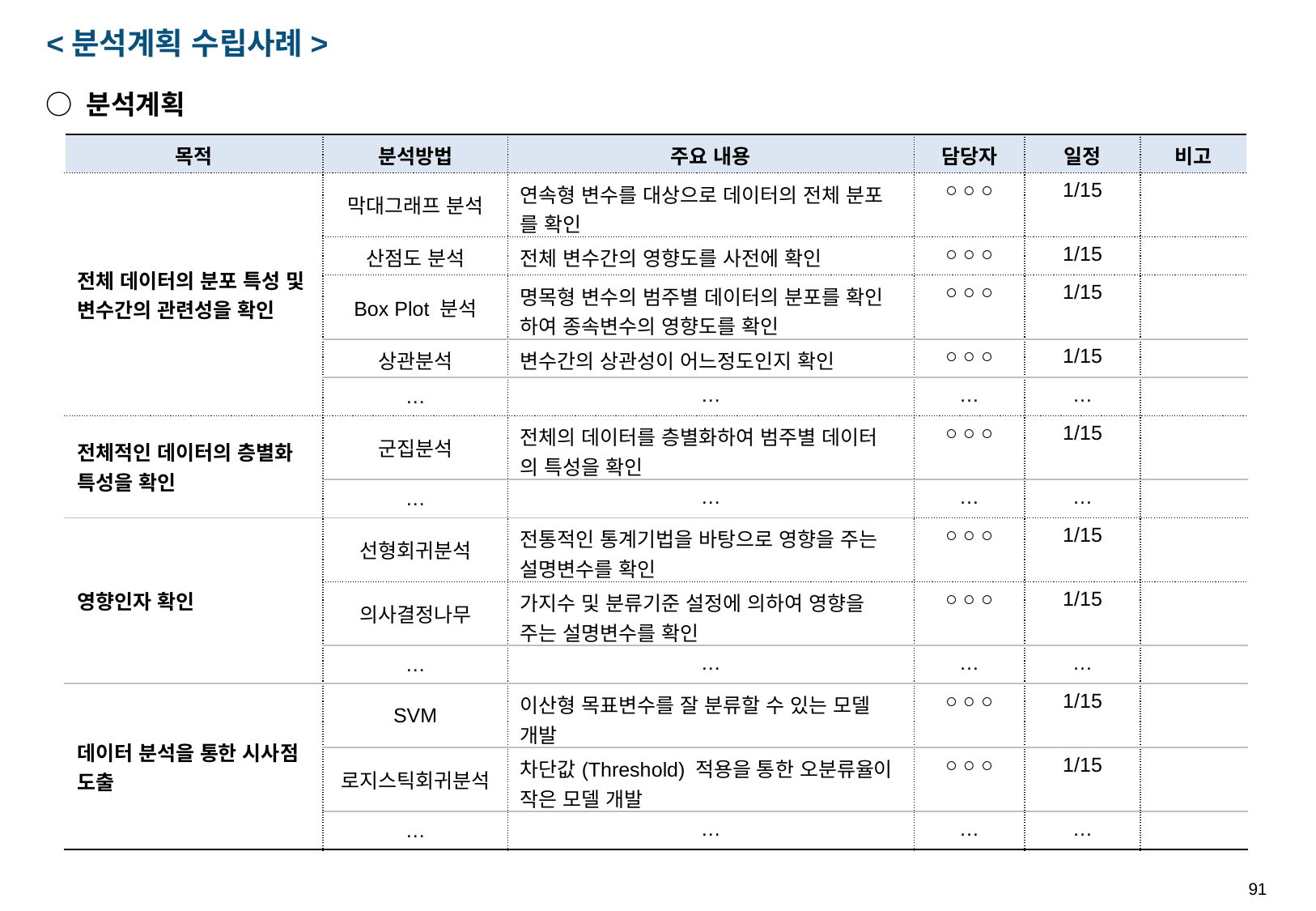

<분석계획 수립사례>
○ 분석계획
| 목적 | 분석방법 | 주요 내용 | 담당자 | 일정 | 비고 |
| --- | --- | --- | --- | --- | --- |
| 전체 데이터의 분포 특성 및 변수간의 관련성을 확인 | 막대그래프 분석 | 연속형 변수를 대상으로 데이터의 전체 분포 를 확인 | ○ ○ ○ | 1/15 |  |
|  | 산점도 분석 | 전체 변수간의 영향도를 사전에 확인 | ○ ○ ○ | 1/15 |  |
|  | Box Plot 분석 | 명목형 변수의 범주별 데이터의 분포를 확인 하여 종속변수의 영향도를 확인 | ○ ○ ○ | 1/15 |  |
|  | 상관분석 | 변수간의 상관성이 어느정도인지 확인 | ○ ○ ○ | 1/15 |  |
|  | … | … | … | … |  |
| 전체적인 데이터의 층별화 특성을 확인 | 군집분석 | 전체의 데이터를 층별화하여 범주별 데이터 의 특성을 확인 | ○ ○ ○ | 1/15 |  |
|  | … | … | … | … |  |
| 영향인자 확인 | 선형회귀분석 | 전통적인 통계기법을 바탕으로 영향을 주는 설명변수를 확인 | ○ ○ ○ | 1/15 |  |
|  | 의사결정나무 | 가지수 및 분류기준 설정에 의하여 영향을 주는 설명변수를 확인 | ○ ○ ○ | 1/15 |  |
|  | … | … | … | … |  |
| 데이터 분석을 통한 시사점 도출 | SVM | 이산형 목표변수를 잘 분류할 수 있는 모델 개발 | ○ ○ ○ | 1/15 |  |
|  | 로지스틱회귀분석 | 차단값(Threshold) 적용을 통한 오분류율이 작은 모델 개발 | ○ ○ ○ | 1/15 |  |
|  | … | … | … | … |  |
91